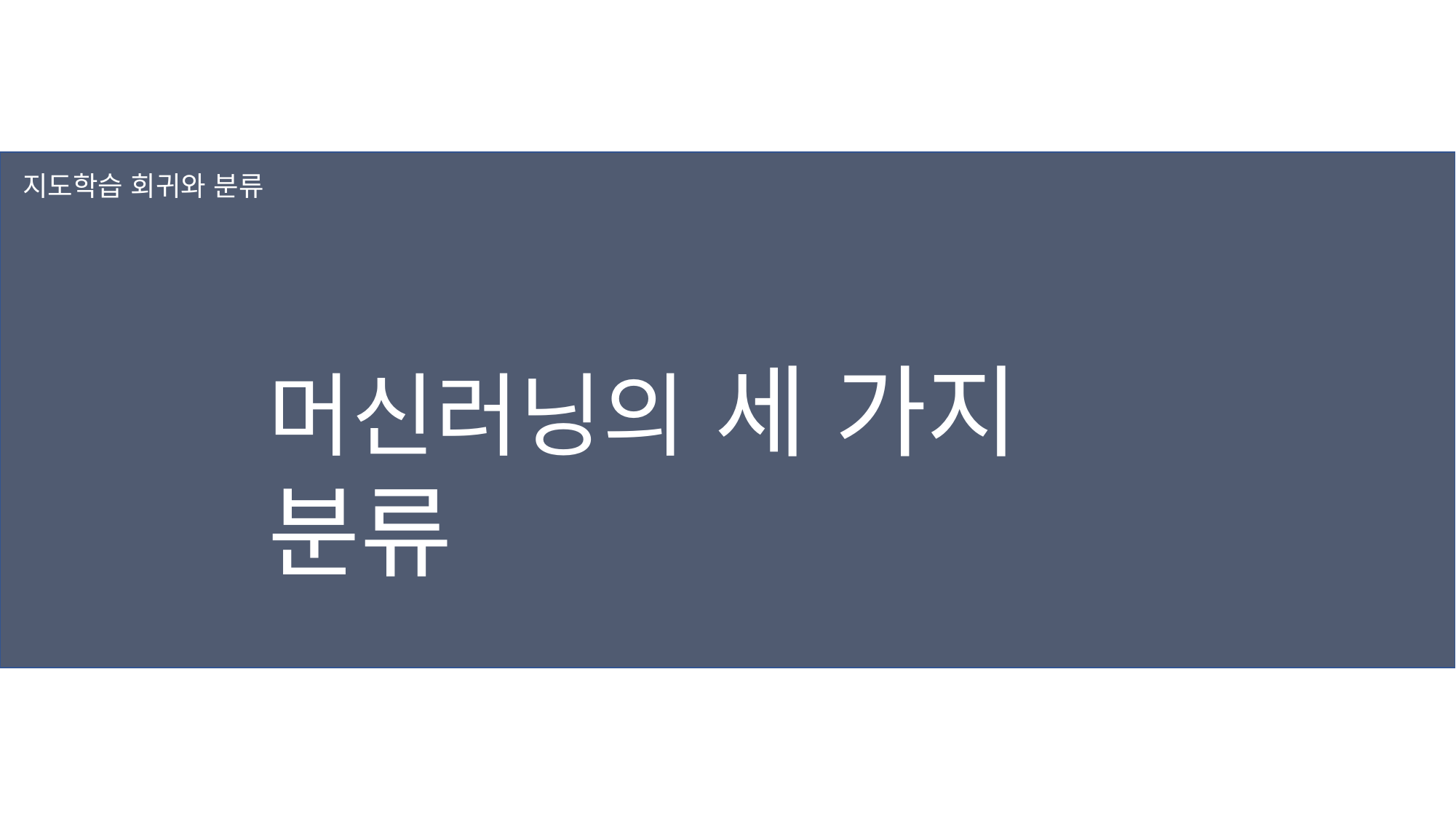

지도학습 회귀와 분류
머신러닝의 세 가지 분류